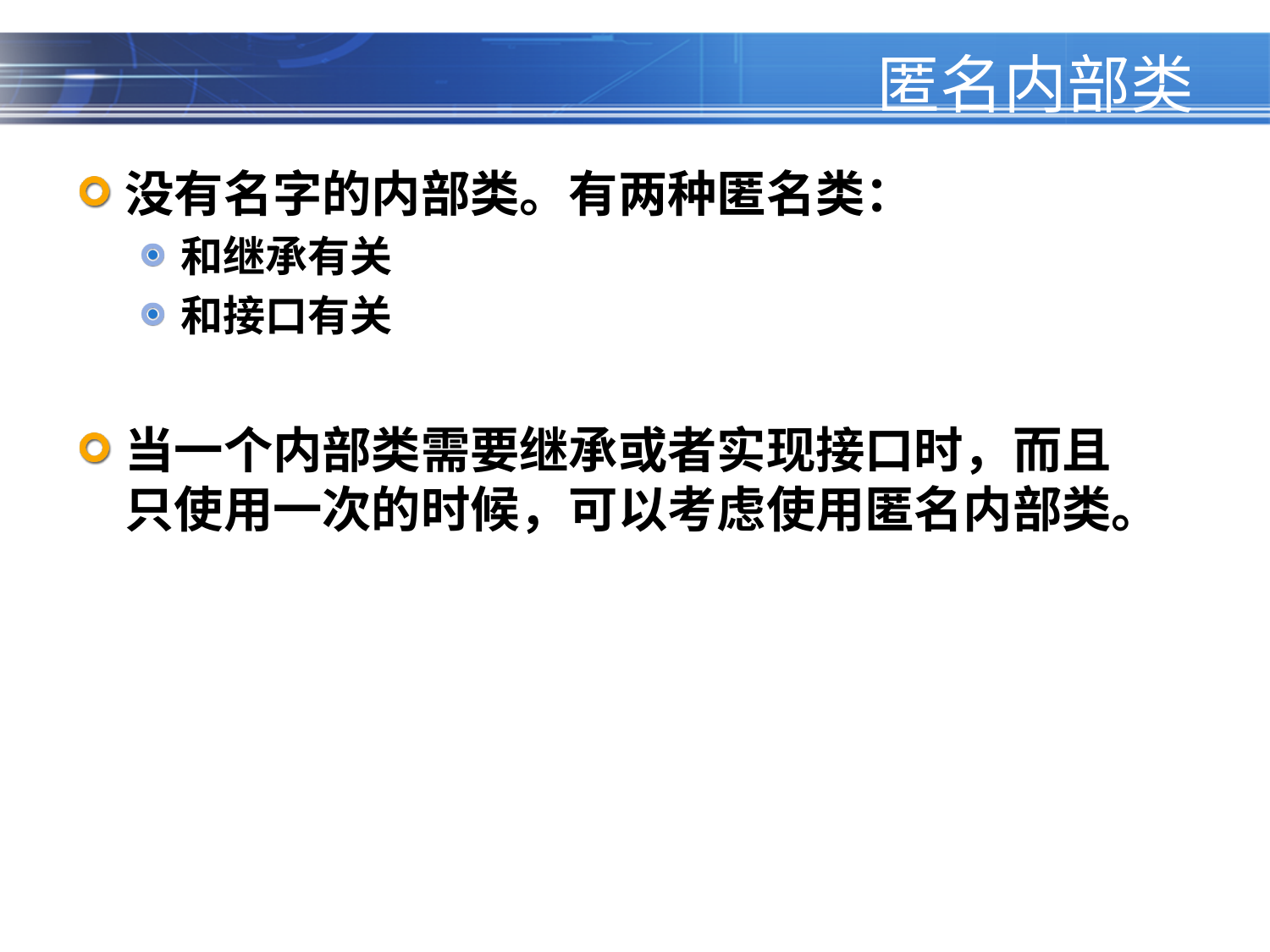

# 匿名内部类
没有名字的内部类。有两种匿名类：
和继承有关
和接口有关

当一个内部类需要继承或者实现接口时，而且只使用一次的时候，可以考虑使用匿名内部类。